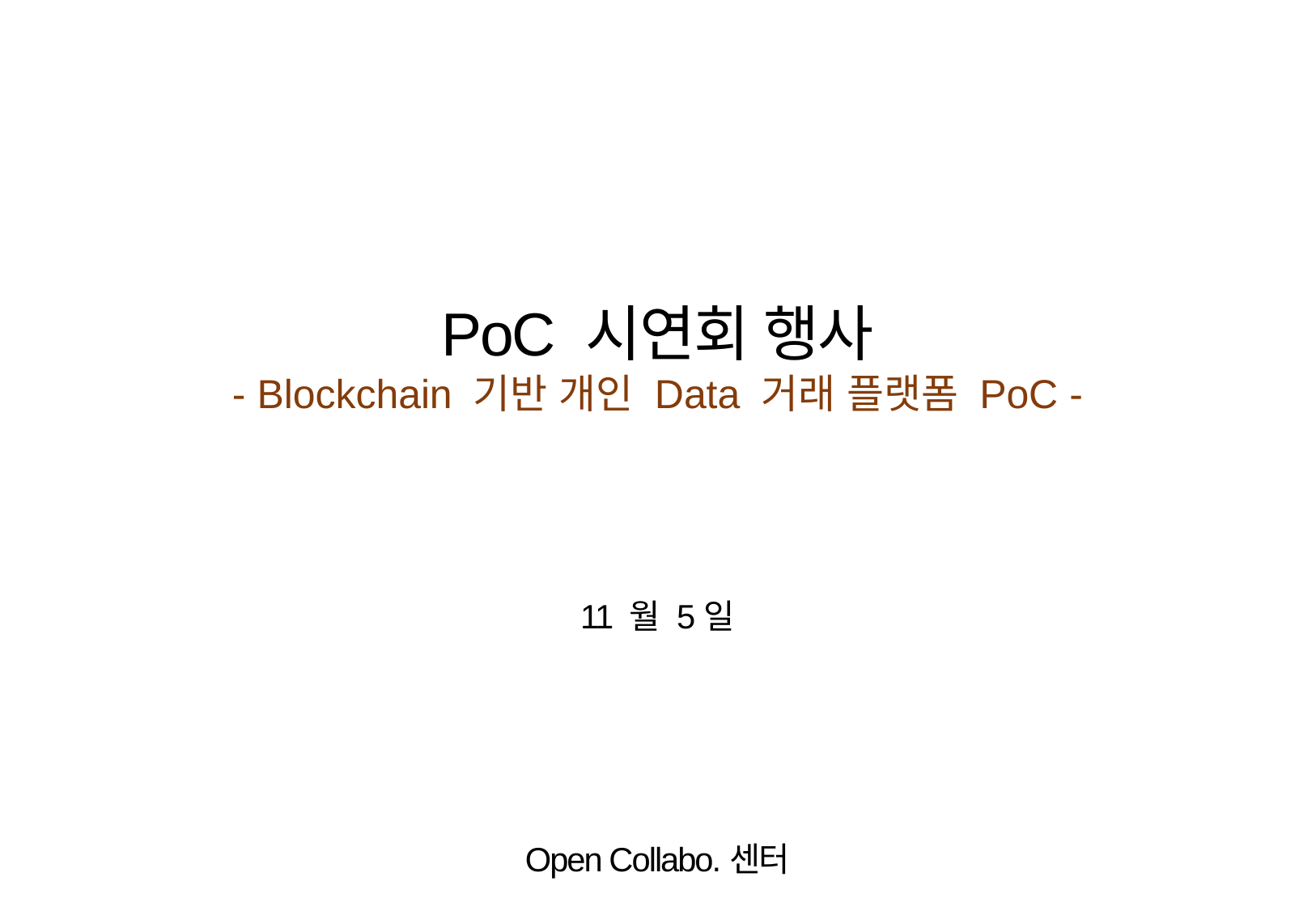

PoC 시연회 행사
- Blockchain 기반 개인 Data 거래 플랫폼 PoC -
11 월 5일
Open Collabo.센터